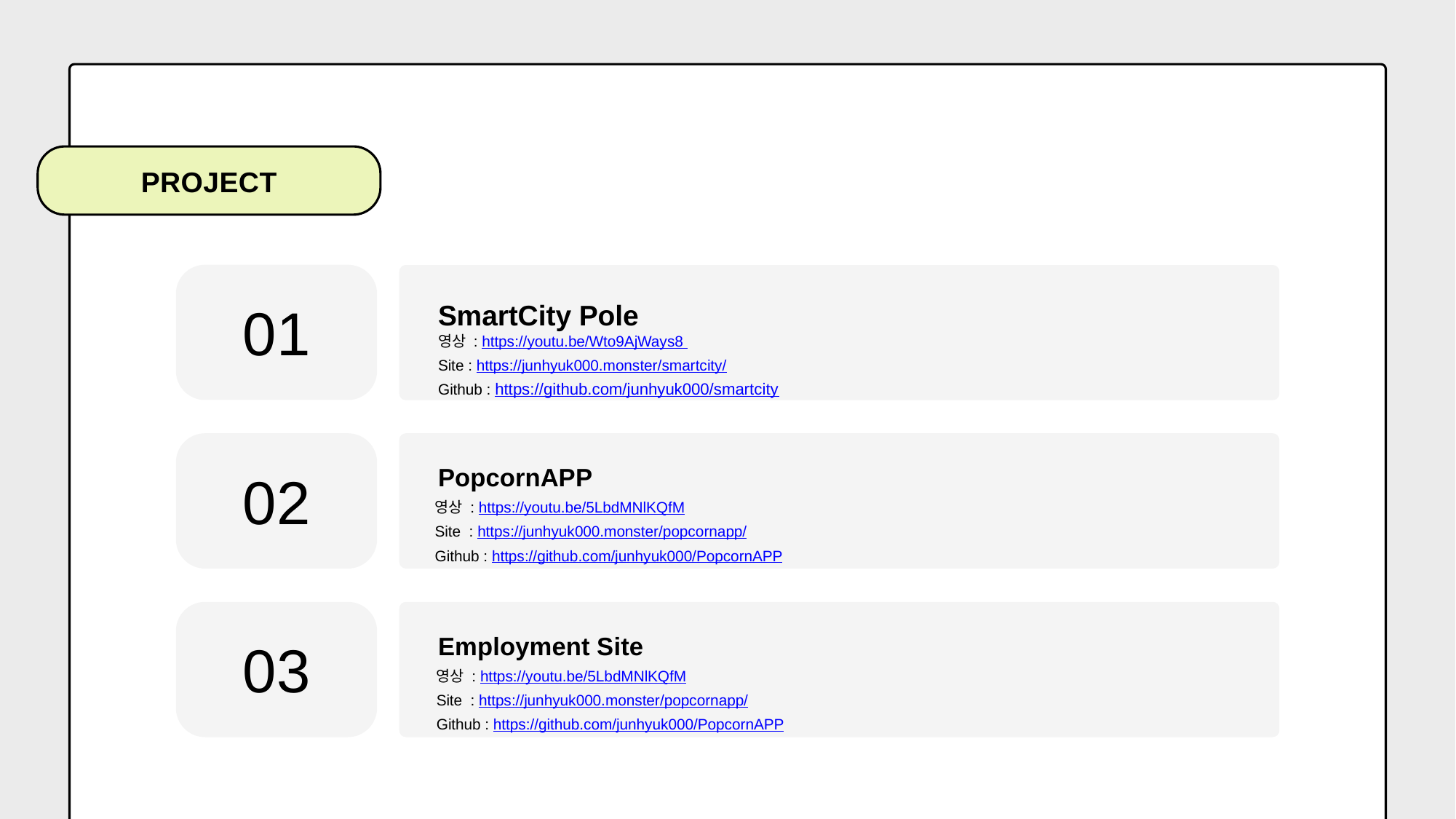

PROJECT

SmartCity Pole
01
영상 : https://youtu.be/Wto9AjWays8
Site : https://junhyuk000.monster/smartcity/
Github : https://github.com/junhyuk000/smartcity

PopcornAPP
02
영상 : https://youtu.be/5LbdMNlKQfM
Site  : https://junhyuk000.monster/popcornapp/
Github : https://github.com/junhyuk000/PopcornAPP

Employment Site
03
영상 : https://youtu.be/5LbdMNlKQfM
Site  : https://junhyuk000.monster/popcornapp/
Github : https://github.com/junhyuk000/PopcornAPP